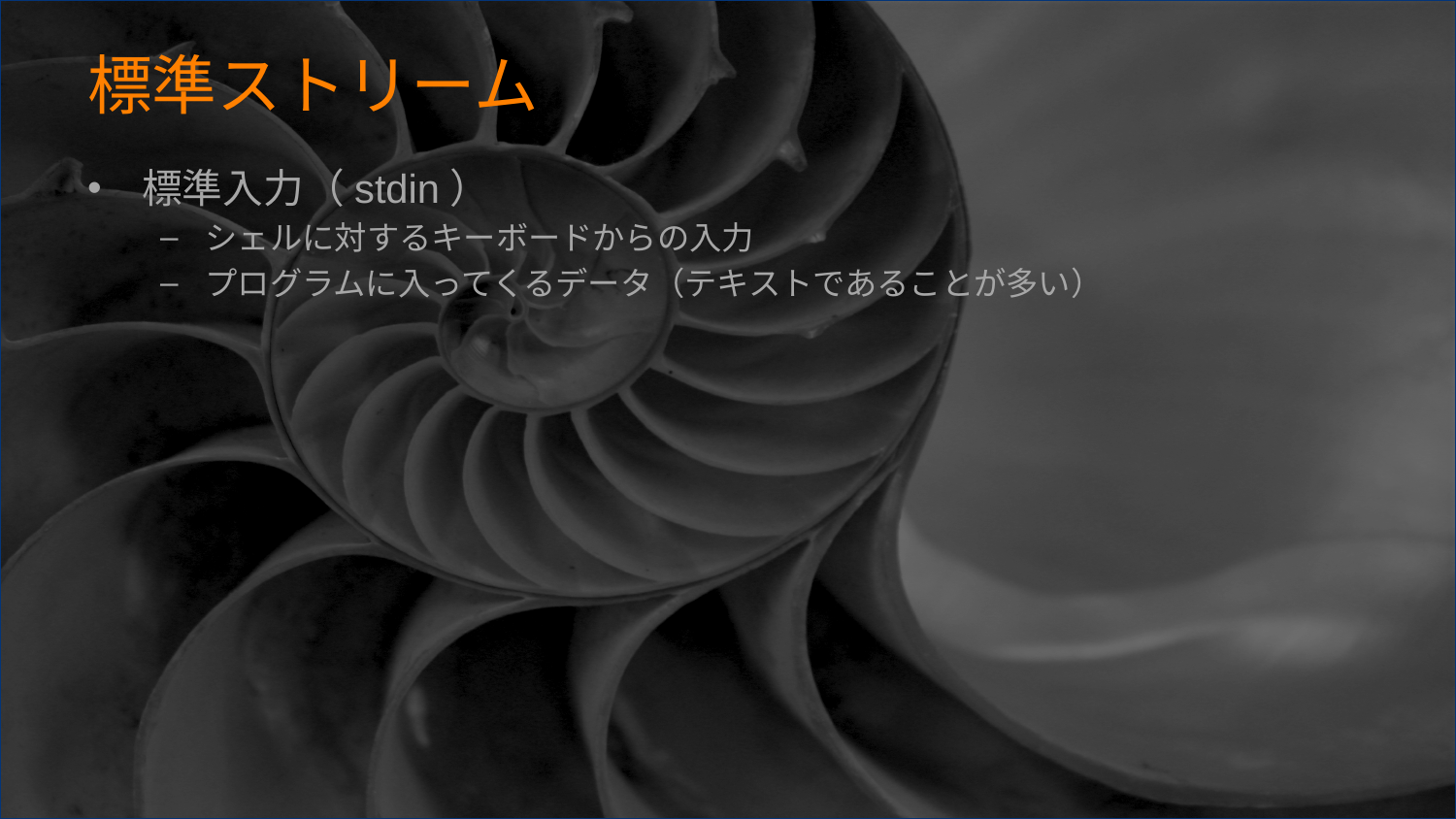

# 標準ストリーム
標準入力（stdin）
シェルに対するキーボードからの入力
プログラムに入ってくるデータ（テキストであることが多い）